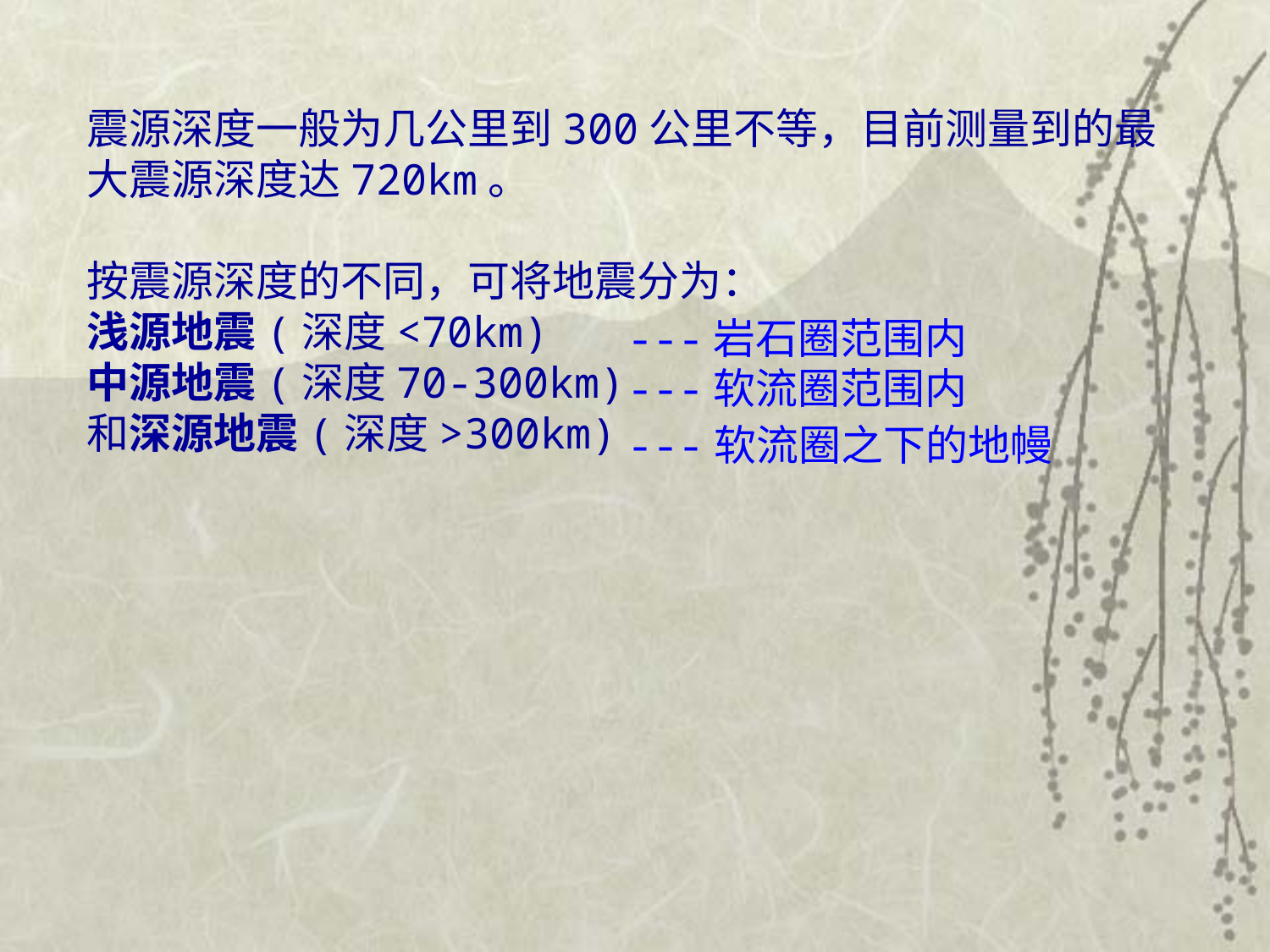

震源深度一般为几公里到300公里不等，目前测量到的最大震源深度达720km。

按震源深度的不同，可将地震分为：
浅源地震(深度<70km)
中源地震(深度70-300km)
和深源地震(深度>300km)
---岩石圈范围内
---软流圈范围内
---软流圈之下的地幔